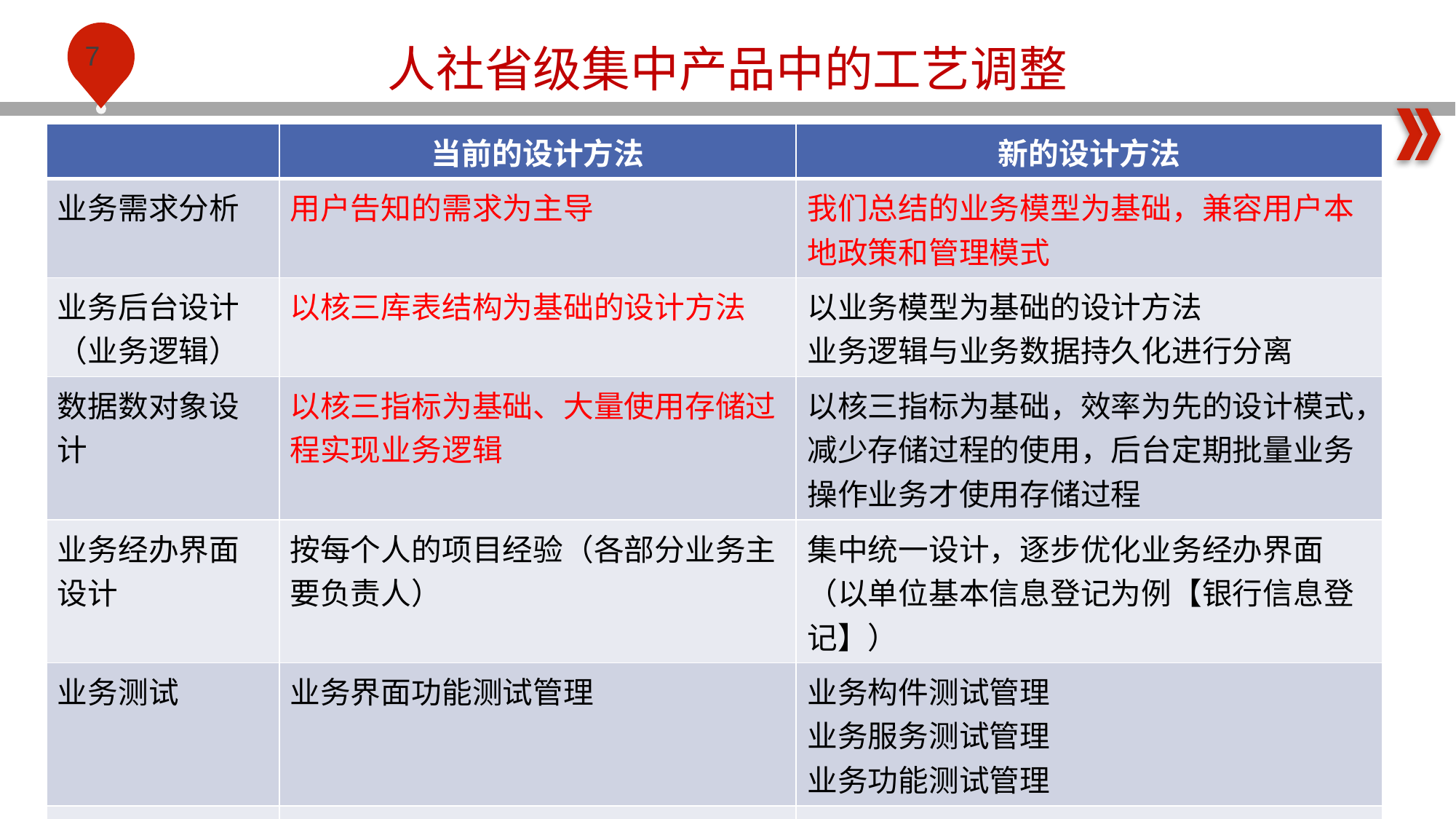

人社省级集中产品中的工艺调整
|  | 当前的设计方法 | 新的设计方法 |
| --- | --- | --- |
| 业务需求分析 | 用户告知的需求为主导 | 我们总结的业务模型为基础，兼容用户本地政策和管理模式 |
| 业务后台设计（业务逻辑） | 以核三库表结构为基础的设计方法 | 以业务模型为基础的设计方法 业务逻辑与业务数据持久化进行分离 |
| 数据数对象设计 | 以核三指标为基础、大量使用存储过程实现业务逻辑 | 以核三指标为基础，效率为先的设计模式，减少存储过程的使用，后台定期批量业务操作业务才使用存储过程 |
| 业务经办界面设计 | 按每个人的项目经验（各部分业务主要负责人） | 集中统一设计，逐步优化业务经办界面（以单位基本信息登记为例【银行信息登记】） |
| 业务测试 | 业务界面功能测试管理 | 业务构件测试管理 业务服务测试管理 业务功能测试管理 |
| 人员分工 | 所有人员进现场 | 精通本地业务人员和部分开发人员进入现场；精通本地业务人员现场与用户和核心设计人员进行沟通。 |